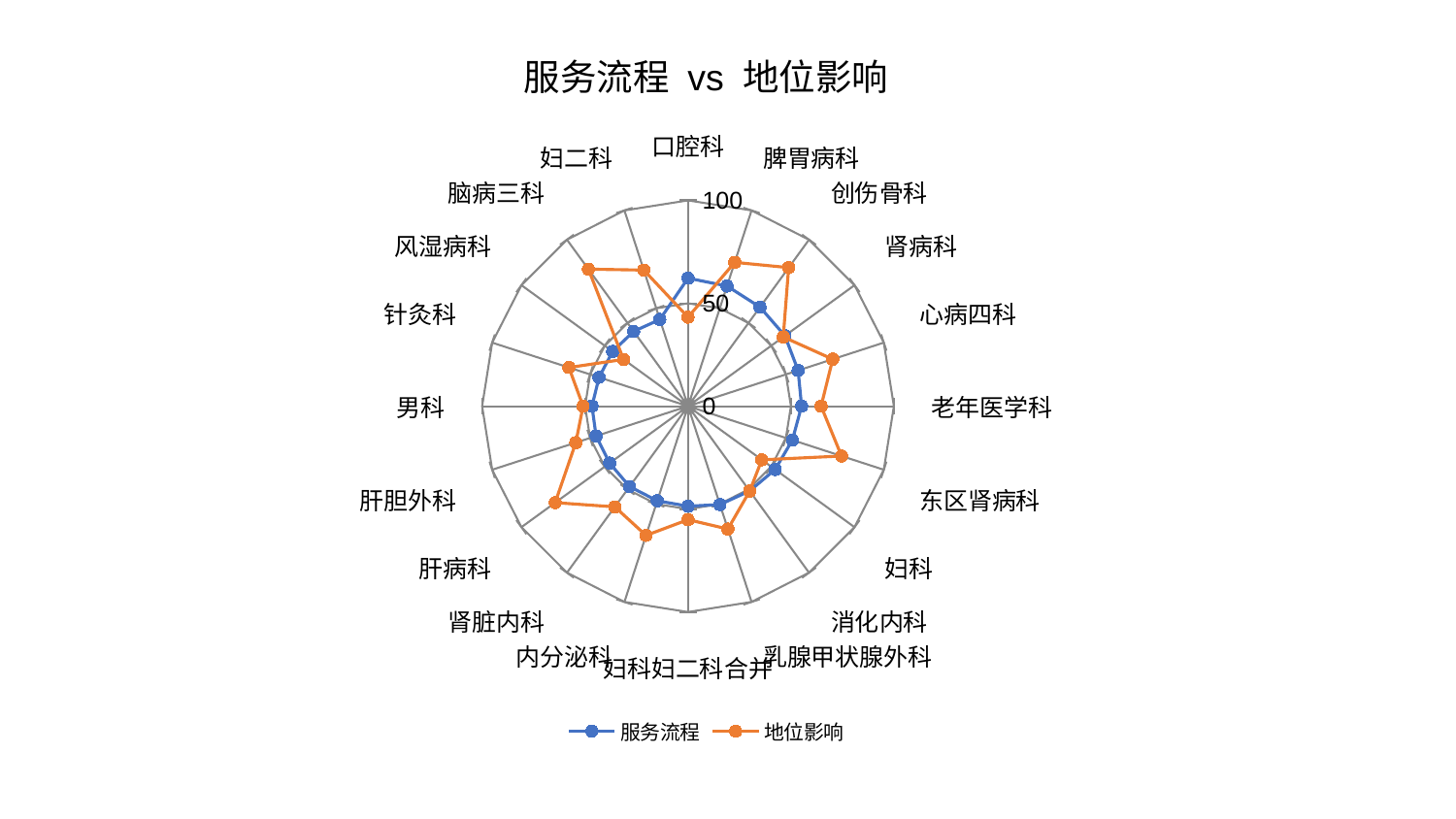

### Chart: 服务流程 vs 地位影响

| Category | 服务流程 | 地位影响 |
|---|---|---|
| 口腔科 | 62.20749552608783 | 43.26124732457028 |
| 脾胃病科 | 61.403068824954254 | 73.48620757360807 |
| 创伤骨科 | 59.50417901641095 | 83.21189990580868 |
| 肾病科 | 58.2153025753298 | 57.21684453342094 |
| 心病四科 | 56.235201302808605 | 73.93945752245568 |
| 老年医学科 | 55.192162178898 | 64.66892694878361 |
| 东区肾病科 | 53.31187827904482 | 78.42923977099908 |
| 妇科 | 52.33981838844412 | 44.334009685617616 |
| 消化内科 | 50.95444464860875 | 51.003461967812854 |
| 乳腺甲状腺外科 | 50.26954681056437 | 62.775188978761705 |
| 妇科妇二科合并 | 48.606148581203016 | 55.136839904301524 |
| 内分泌科 | 48.34090541149249 | 66.01889464093341 |
| 肾脏内科 | 48.29416877276853 | 60.480830961289435 |
| 肝病科 | 47.05854265190923 | 79.74504373065048 |
| 肝胆外科 | 46.94878086531904 | 57.30058948410268 |
| 男科 | 46.65091545541996 | 50.96662077857806 |
| 针灸科 | 45.420092658465066 | 60.81689557271552 |
| 风湿病科 | 45.268329412557854 | 38.6895484233775 |
| 脑病三科 | 44.94137757071963 | 82.30289378865035 |
| 妇二科 | 44.317081845543015 | 69.52896617677325 |
113